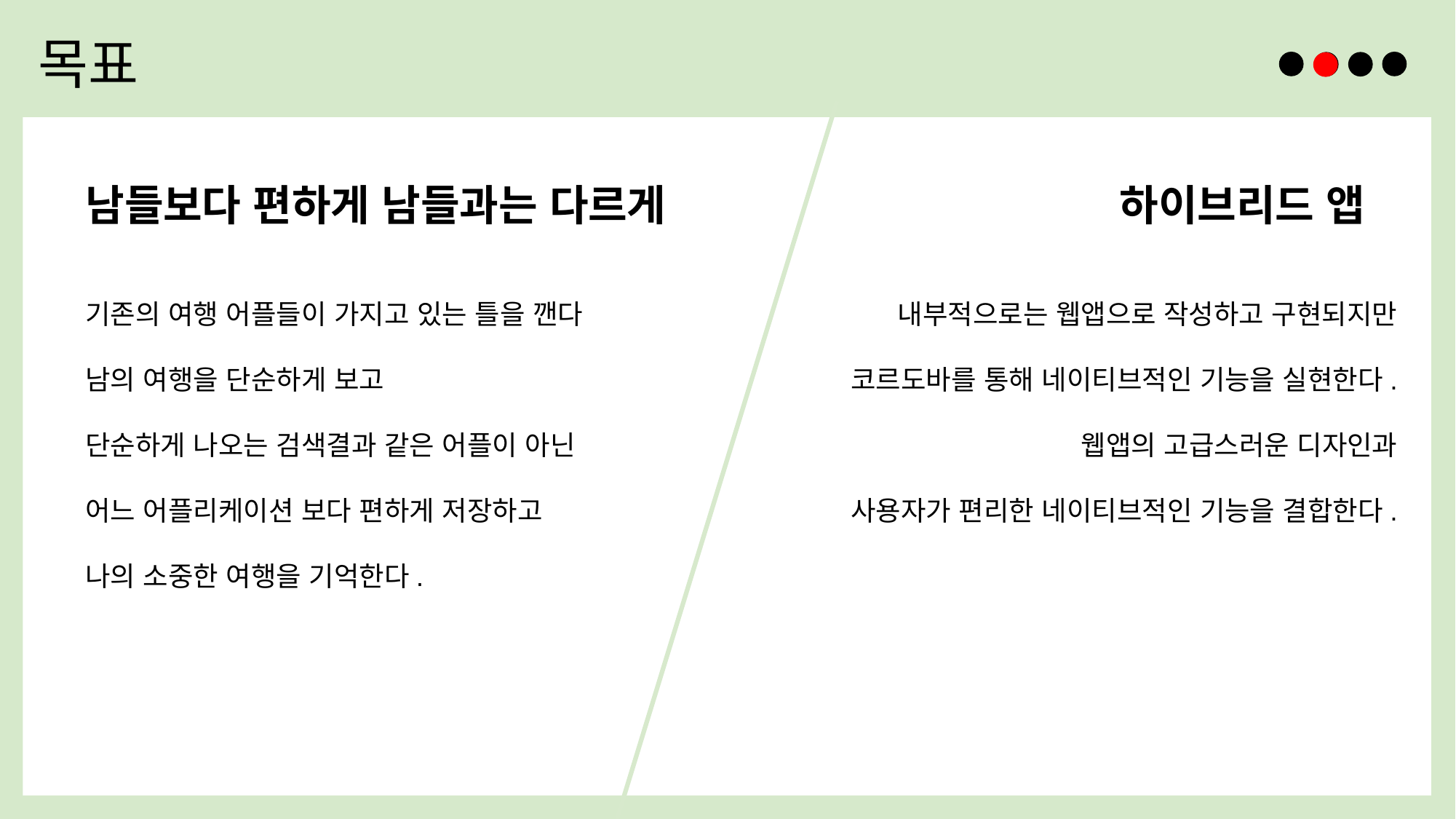

1₩1₩
목표

남들보다 편하게 남들과는 다르게
하이브리드 앱
기존의 여행 어플들이 가지고 있는 틀을 깬다

남의 여행을 단순하게 보고

단순하게 나오는 검색결과 같은 어플이 아닌

어느 어플리케이션 보다 편하게 저장하고

나의 소중한 여행을 기억한다.
내부적으로는 웹앱으로 작성하고 구현되지만

코르도바를 통해 네이티브적인 기능을 실현한다.

웹앱의 고급스러운 디자인과

사용자가 편리한 네이티브적인 기능을 결합한다.